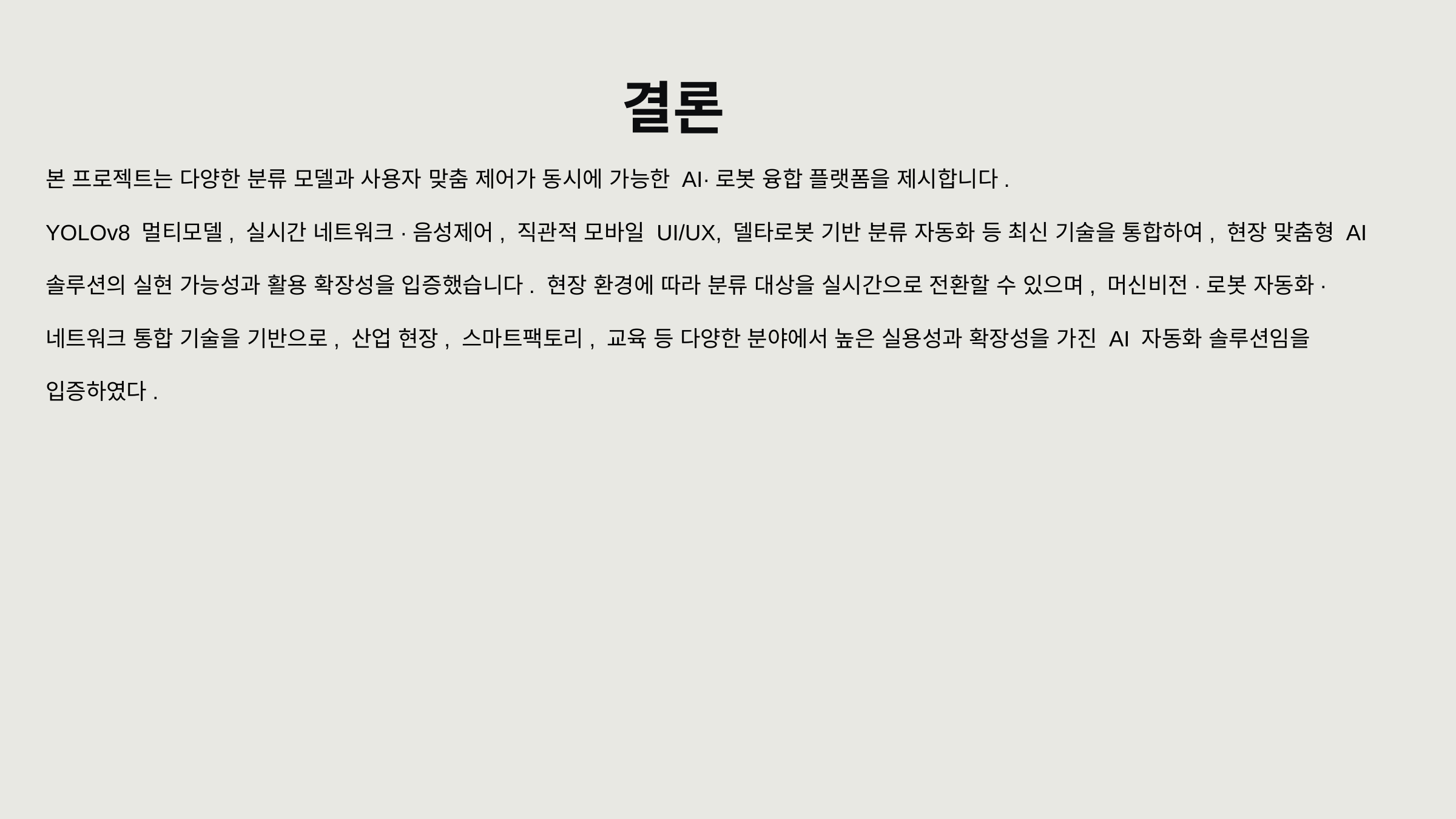

결론
본 프로젝트는 다양한 분류 모델과 사용자 맞춤 제어가 동시에 가능한 AI·로봇 융합 플랫폼을 제시합니다.
YOLOv8 멀티모델, 실시간 네트워크·음성제어, 직관적 모바일 UI/UX, 델타로봇 기반 분류 자동화 등 최신 기술을 통합하여, 현장 맞춤형 AI 솔루션의 실현 가능성과 활용 확장성을 입증했습니다. 현장 환경에 따라 분류 대상을 실시간으로 전환할 수 있으며, 머신비전·로봇 자동화·네트워크 통합 기술을 기반으로, 산업 현장, 스마트팩토리, 교육 등 다양한 분야에서 높은 실용성과 확장성을 가진 AI 자동화 솔루션임을 입증하였다.